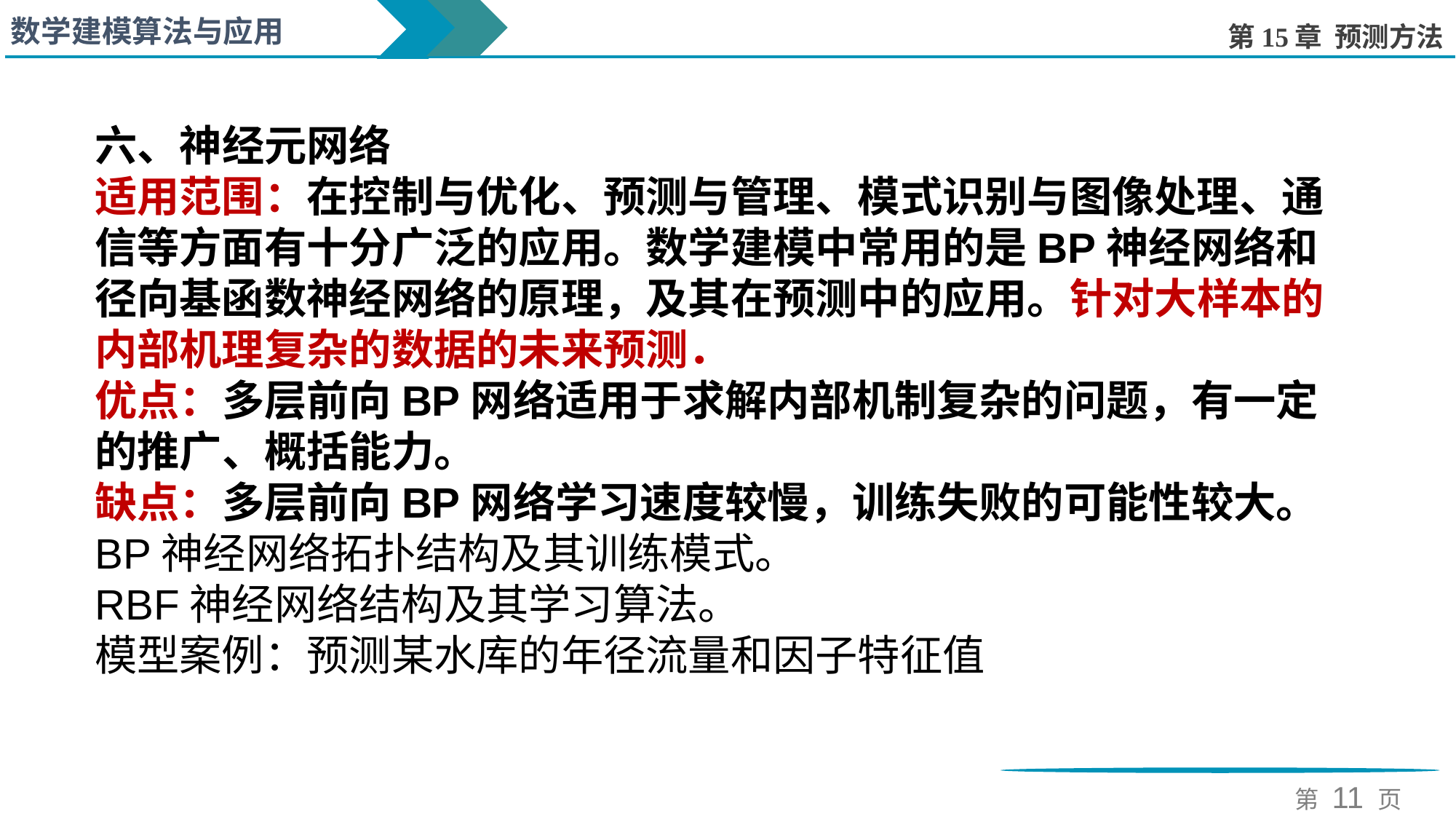

六、神经元网络
适用范围：在控制与优化、预测与管理、模式识别与图像处理、通信等方面有十分广泛的应用。数学建模中常用的是BP神经网络和径向基函数神经网络的原理，及其在预测中的应用。针对大样本的内部机理复杂的数据的未来预测．
优点：多层前向BP网络适用于求解内部机制复杂的问题，有一定的推广、概括能力。
缺点：多层前向BP网络学习速度较慢，训练失败的可能性较大。
BP神经网络拓扑结构及其训练模式。
RBF神经网络结构及其学习算法。
模型案例：预测某水库的年径流量和因子特征值